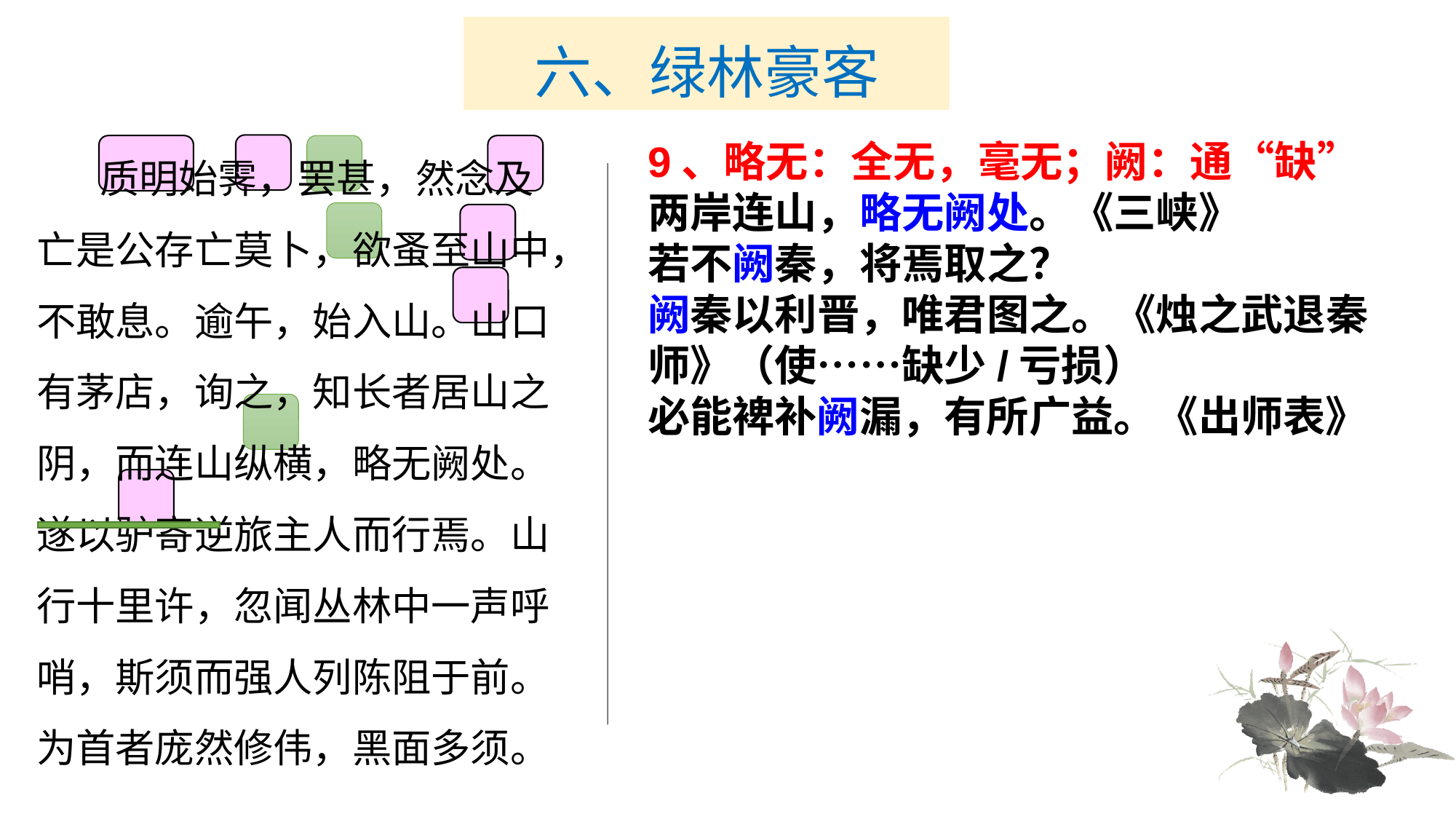

# 六、绿林豪客
　　质明始霁，罢甚，然念及亡是公存亡莫卜，欲蚤至山中，不敢息。逾午，始入山。山口有茅店，询之，知长者居山之阴，而连山纵横，略无阙处。遂以驴寄逆旅主人而行焉。山行十里许，忽闻丛林中一声呼哨，斯须而强人列陈阻于前。为首者庞然修伟，黑面多须。
9、略无：全无，毫无；阙：通“缺”
两岸连山，略无阙处。《三峡》
若不阙秦，将焉取之？
阙秦以利晋，唯君图之。《烛之武退秦师》（使……缺少/亏损）
必能裨补阙漏，有所广益。《出师表》